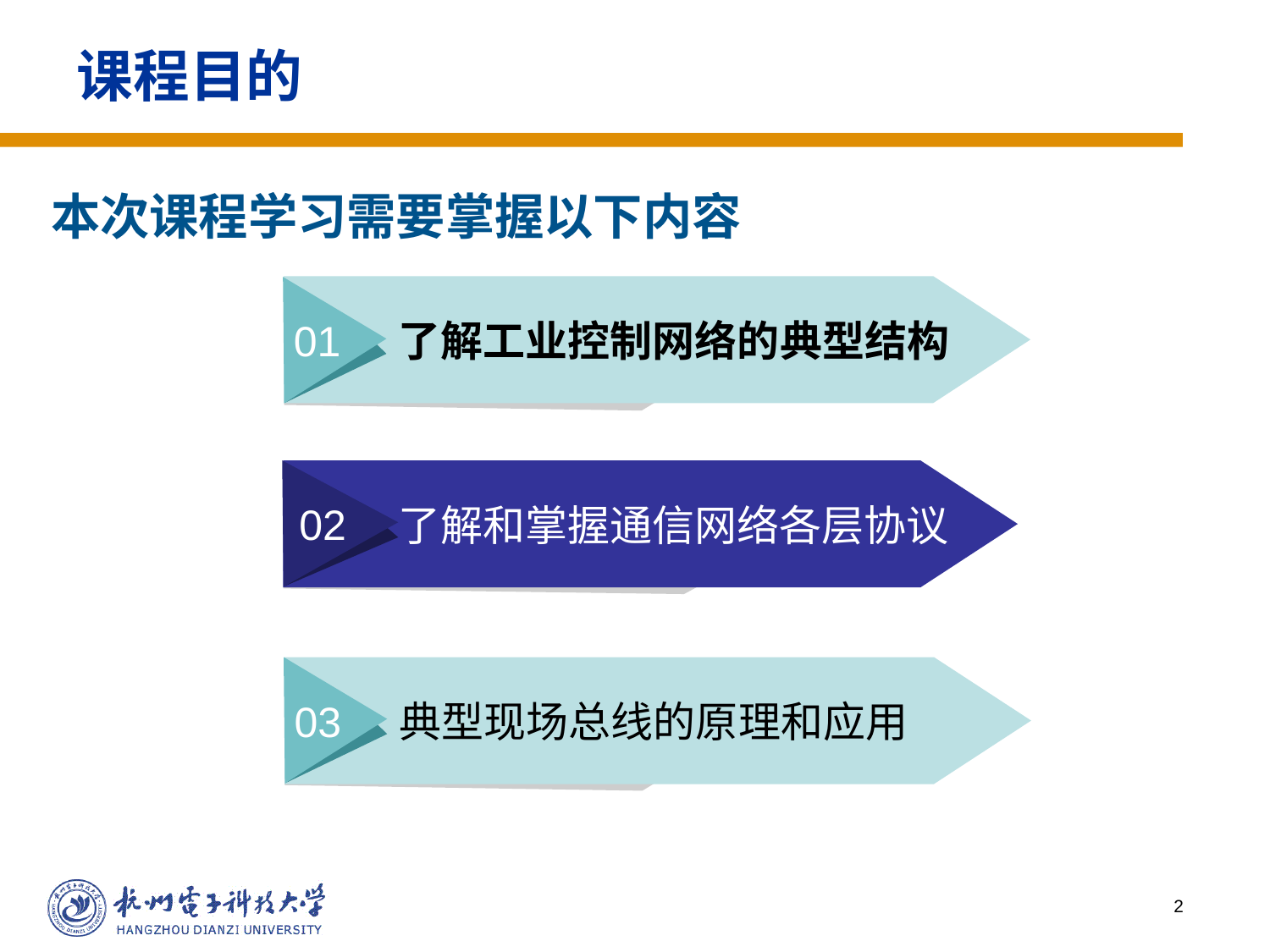

# 课程目的
本次课程学习需要掌握以下内容
了解工业控制网络的典型结构
01

02
了解和掌握通信网络各层协议

03
典型现场总线的原理和应用